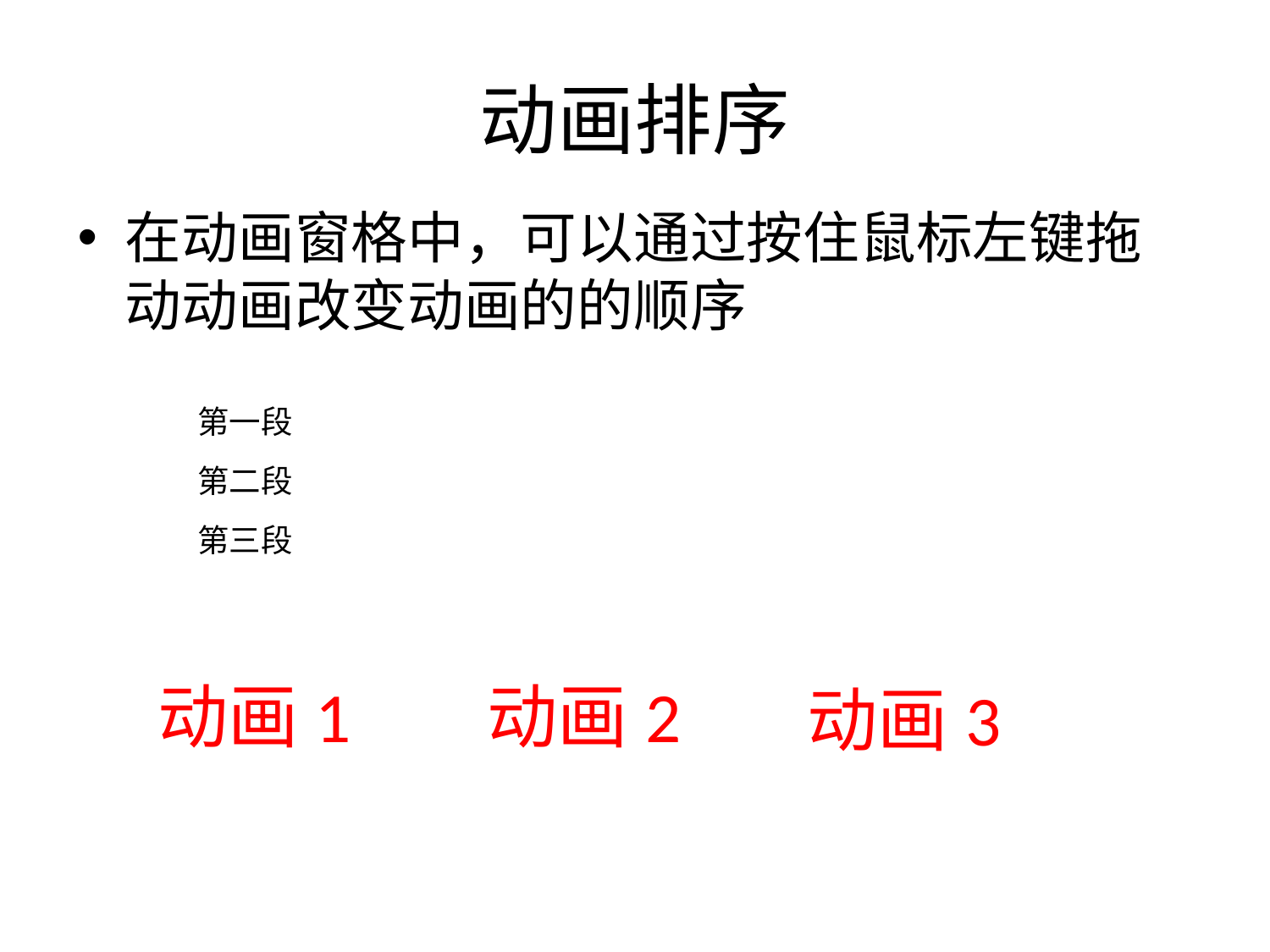

# 动画排序
在动画窗格中，可以通过按住鼠标左键拖动动画改变动画的的顺序
第一段
第二段
第三段
动画1
动画2
动画3